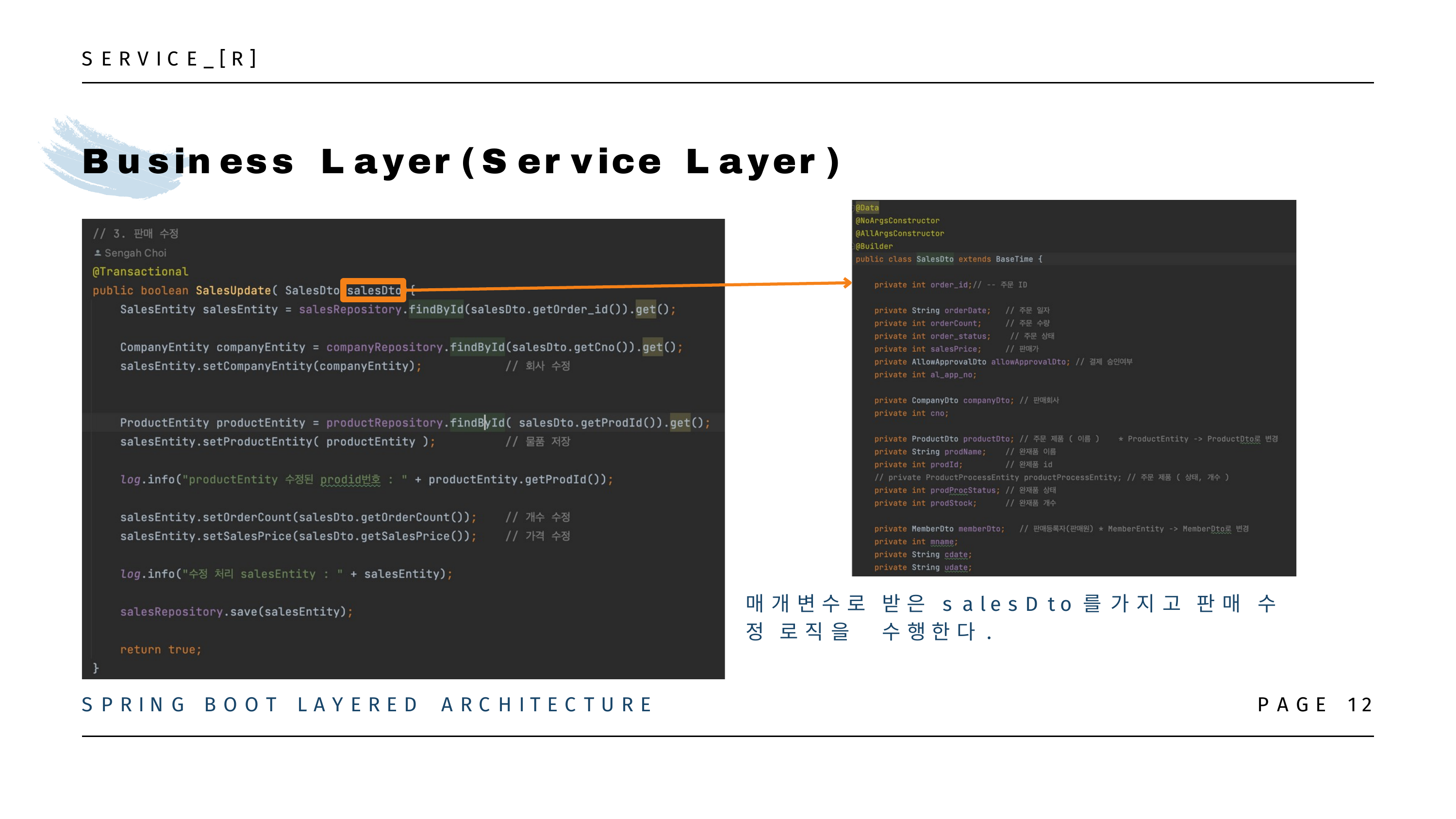

S E R V I C E _ [ R ]

# Business	Layer(Service	Layer)

매 개 변 수 로	받 은	s a l e s D t o 를	가 지 고	판 매	수 정  로 직 을	수 행 한 다 .
S P R I N G
B O O T
L A Y E R E D
A R C H I T E C T U R E
P A G E	1 2